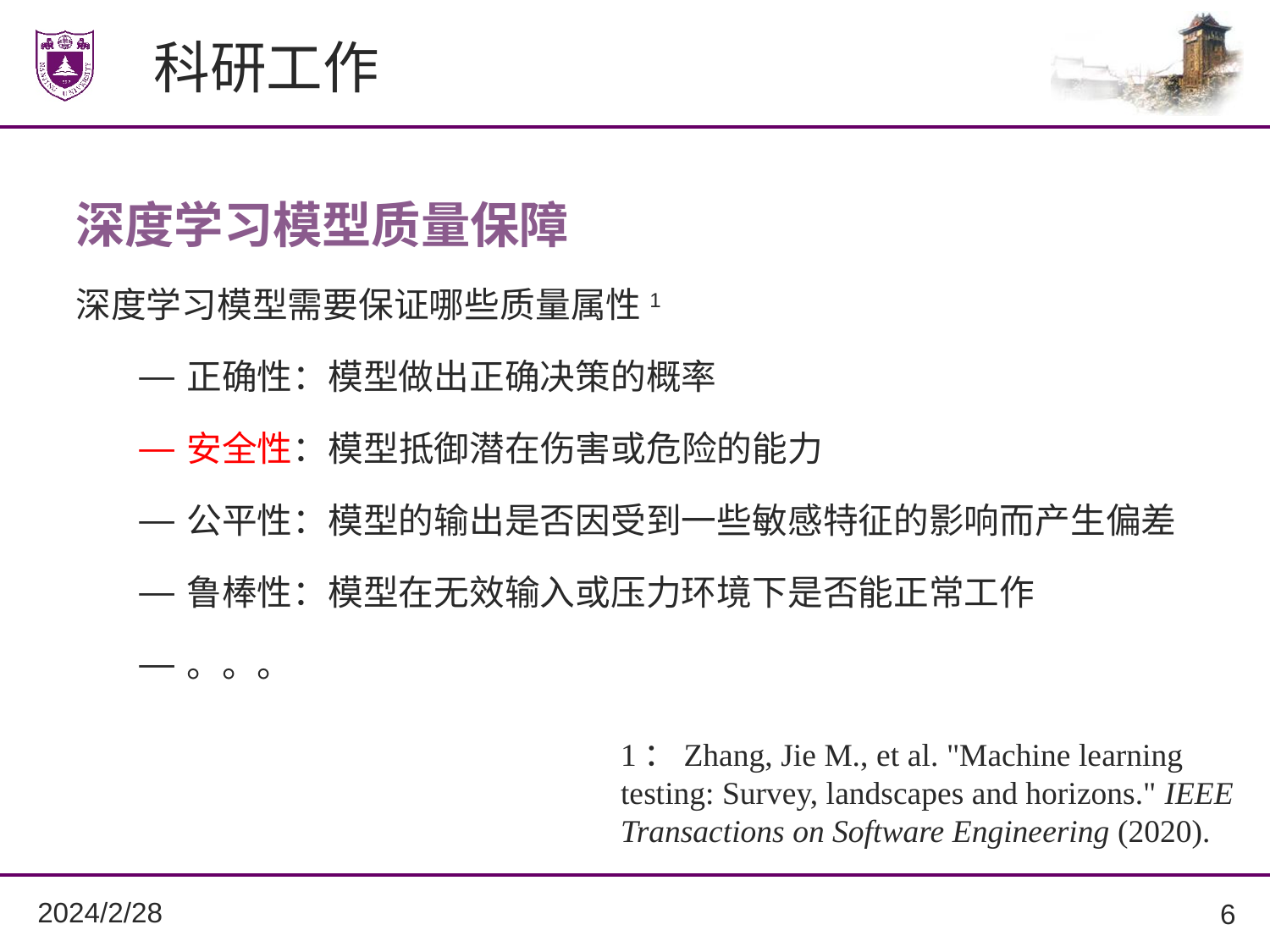

# 科研工作
深度学习模型质量保障
深度学习模型需要保证哪些质量属性1
正确性：模型做出正确决策的概率
安全性：模型抵御潜在伤害或危险的能力
公平性：模型的输出是否因受到一些敏感特征的影响而产生偏差
鲁棒性：模型在无效输入或压力环境下是否能正常工作
。。。
1：Zhang, Jie M., et al. "Machine learning testing: Survey, landscapes and horizons." IEEE Transactions on Software Engineering (2020).